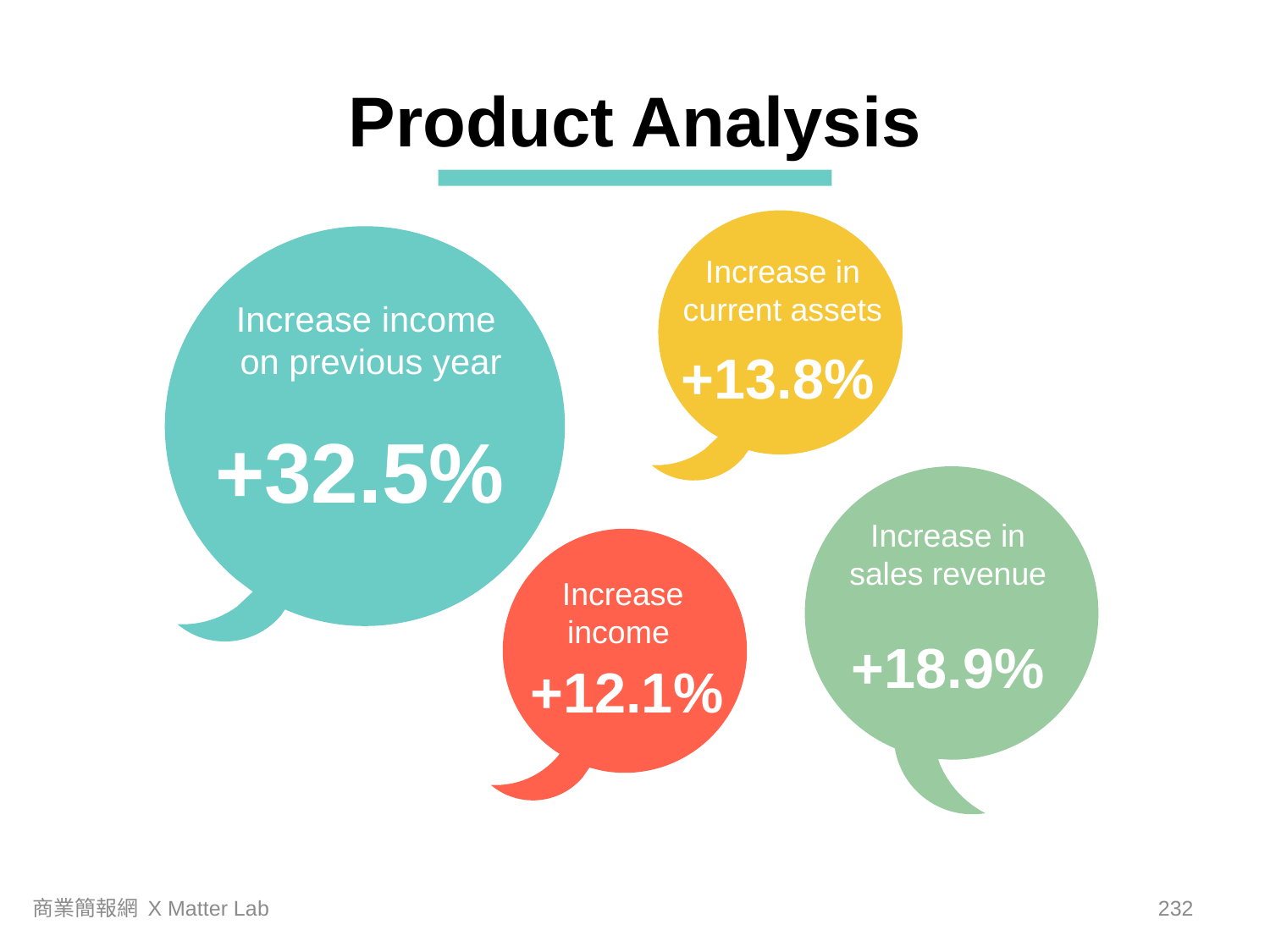

Product Analysis

Increase in current assets
Increase income
 on previous year
+13.8%
+32.5%

Increase in
sales revenue

Increase income
+18.9%
+12.1%
商業簡報網 X Matter Lab
232